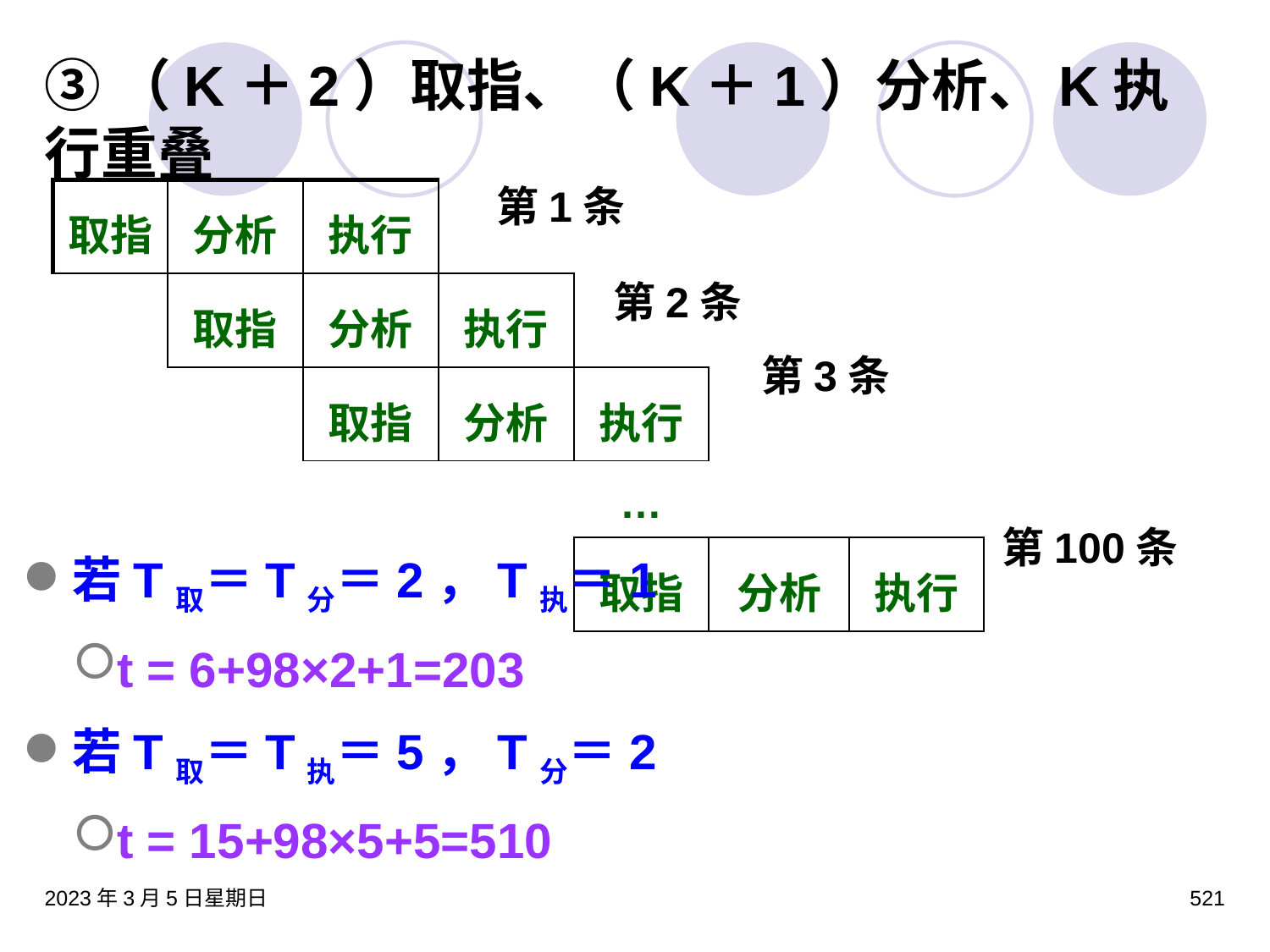

# ③（K＋2）取指、（K＋1）分析、K执行重叠
| 取指 | 分析 | 执行 |  |  |  |  |
| --- | --- | --- | --- | --- | --- | --- |
|  | 取指 | 分析 | 执行 |  |  |  |
|  |  | 取指 | 分析 | 执行 |  |  |
|  |  |  |  | … |  |  |
|  |  |  |  | 取指 | 分析 | 执行 |
第1条
第2条
第3条
第100条
若T取＝T分＝2，T执＝1
t = 6+98×2+1=203
若T取＝T执＝5，T分＝2
t = 15+98×5+5=510
2023年3月5日星期日
521